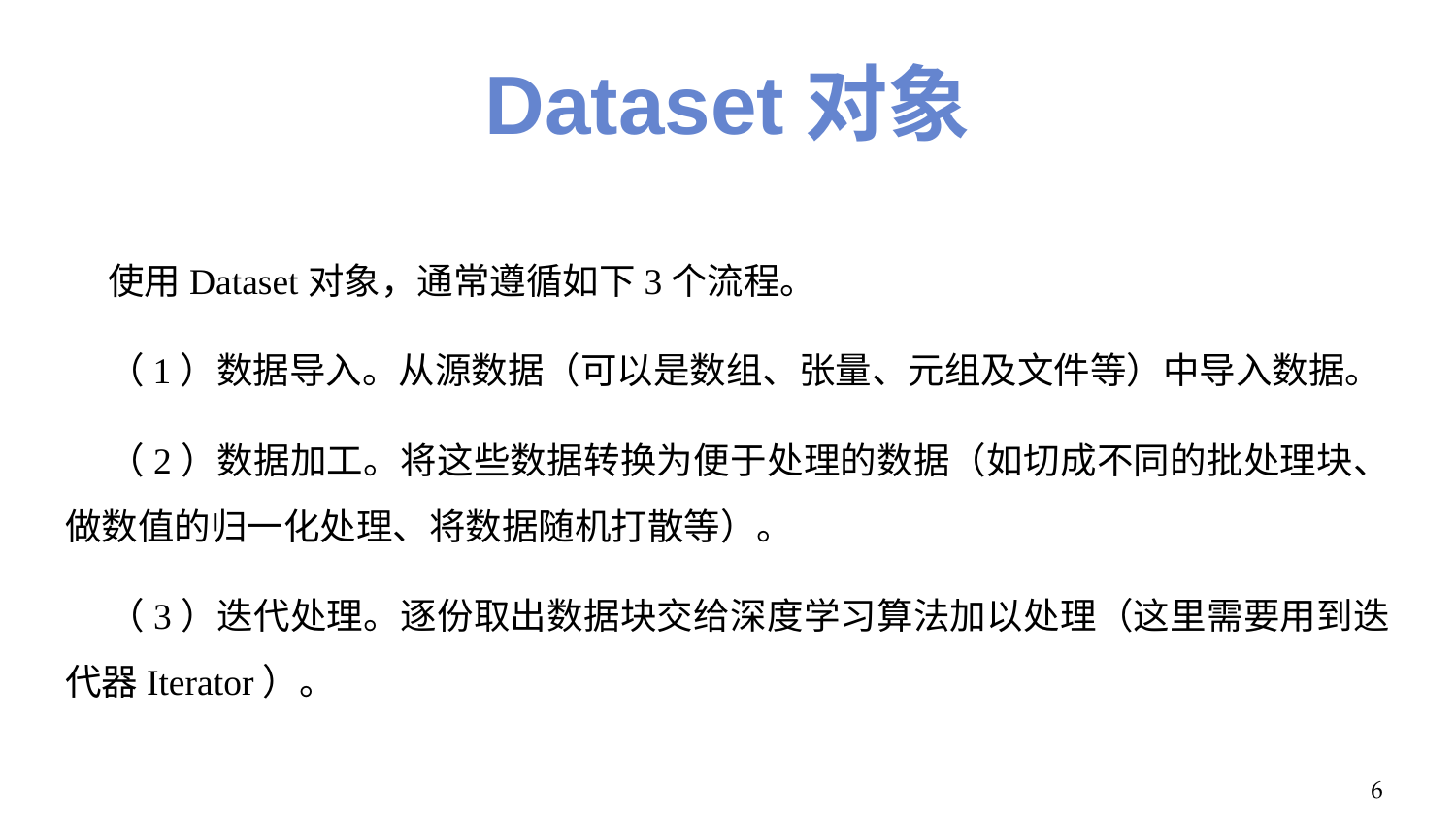

# Dataset对象
使用Dataset对象，通常遵循如下3个流程。
（1）数据导入。从源数据（可以是数组、张量、元组及文件等）中导入数据。
（2）数据加工。将这些数据转换为便于处理的数据（如切成不同的批处理块、做数值的归一化处理、将数据随机打散等）。
（3）迭代处理。逐份取出数据块交给深度学习算法加以处理（这里需要用到迭代器Iterator）。

6